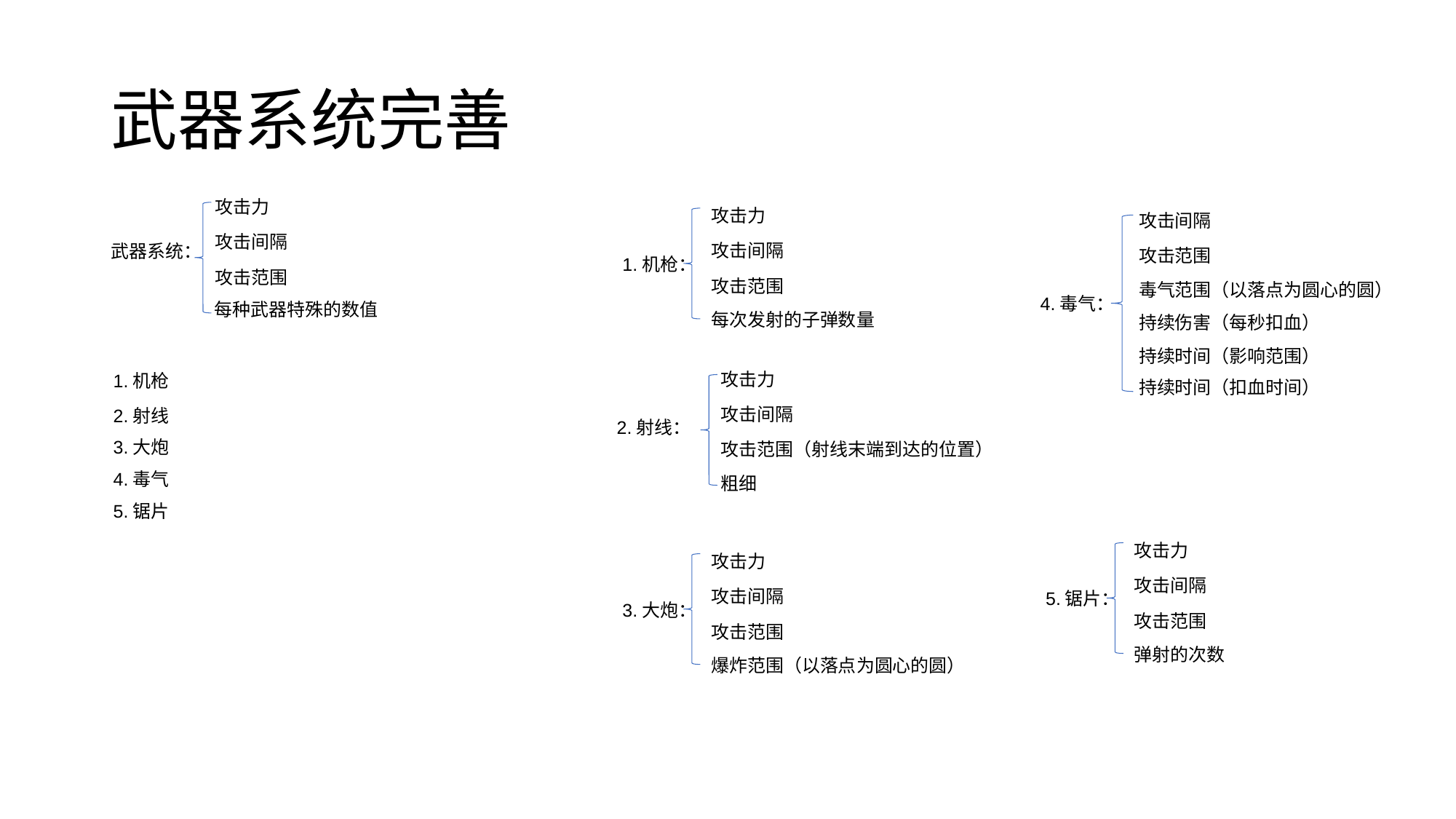

# 武器系统完善
攻击力

攻击力

攻击间隔

攻击间隔
攻击间隔
武器系统：

攻击范围
1.机枪：

攻击范围
攻击范围
毒气范围（以落点为圆心的圆）
4.毒气：

每种武器特殊的数值
每次发射的子弹数量
持续伤害（每秒扣血）
持续时间（影响范围）
攻击力

1.机枪

持续时间（扣血时间）

攻击间隔
2.射线

2.射线：

3.大炮
攻击范围（射线末端到达的位置）
4.毒气
粗细
5.锯片
攻击力

攻击力

攻击间隔
攻击间隔
5.锯片：

3.大炮：

攻击范围
攻击范围
弹射的次数
爆炸范围（以落点为圆心的圆）